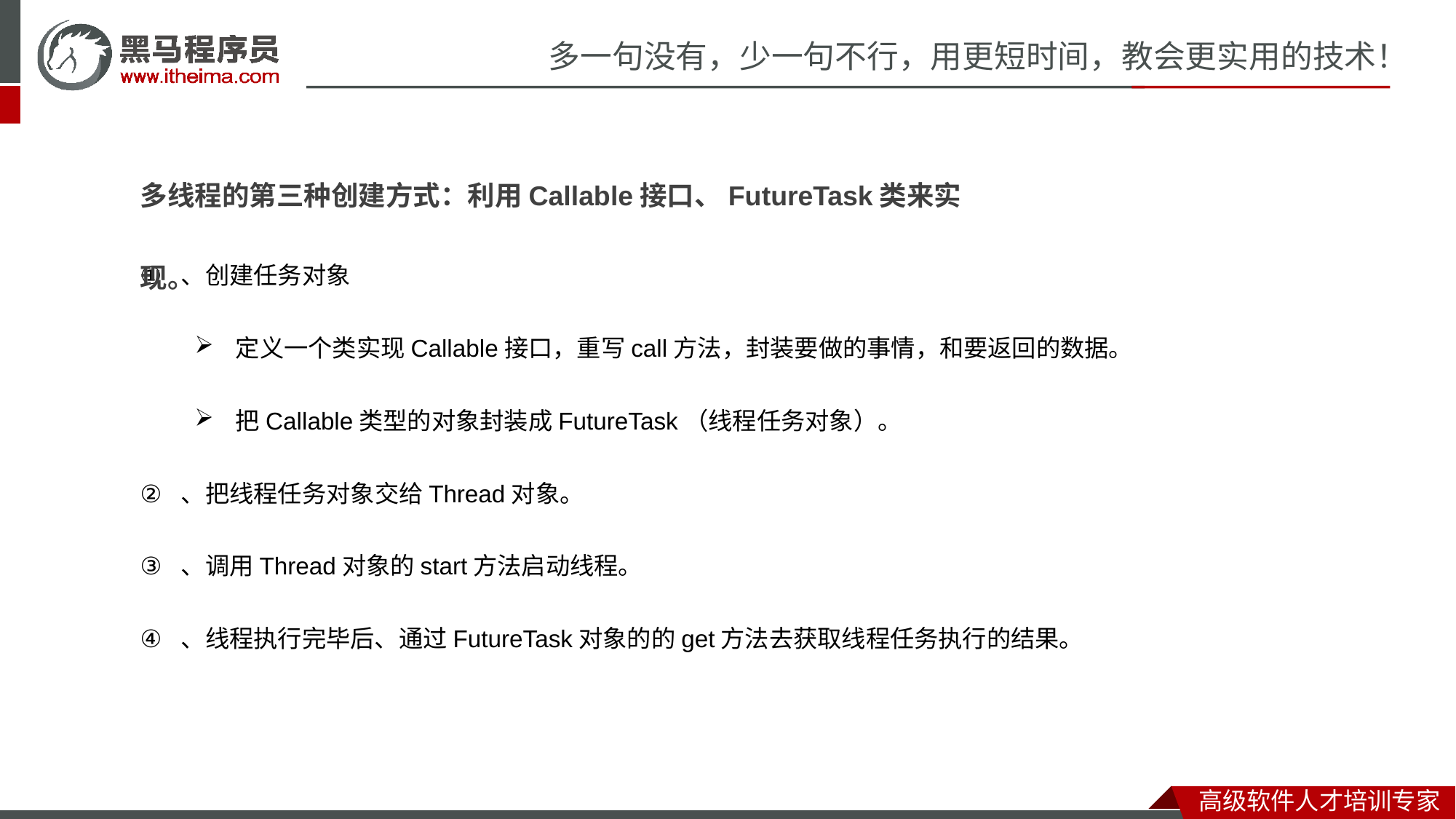

多线程的第三种创建方式：利用Callable接口、FutureTask类来实现。
、创建任务对象
定义一个类实现Callable接口，重写call方法，封装要做的事情，和要返回的数据。
把Callable类型的对象封装成FutureTask（线程任务对象）。
、把线程任务对象交给Thread对象。
、调用Thread对象的start方法启动线程。
、线程执行完毕后、通过FutureTask对象的的get方法去获取线程任务执行的结果。